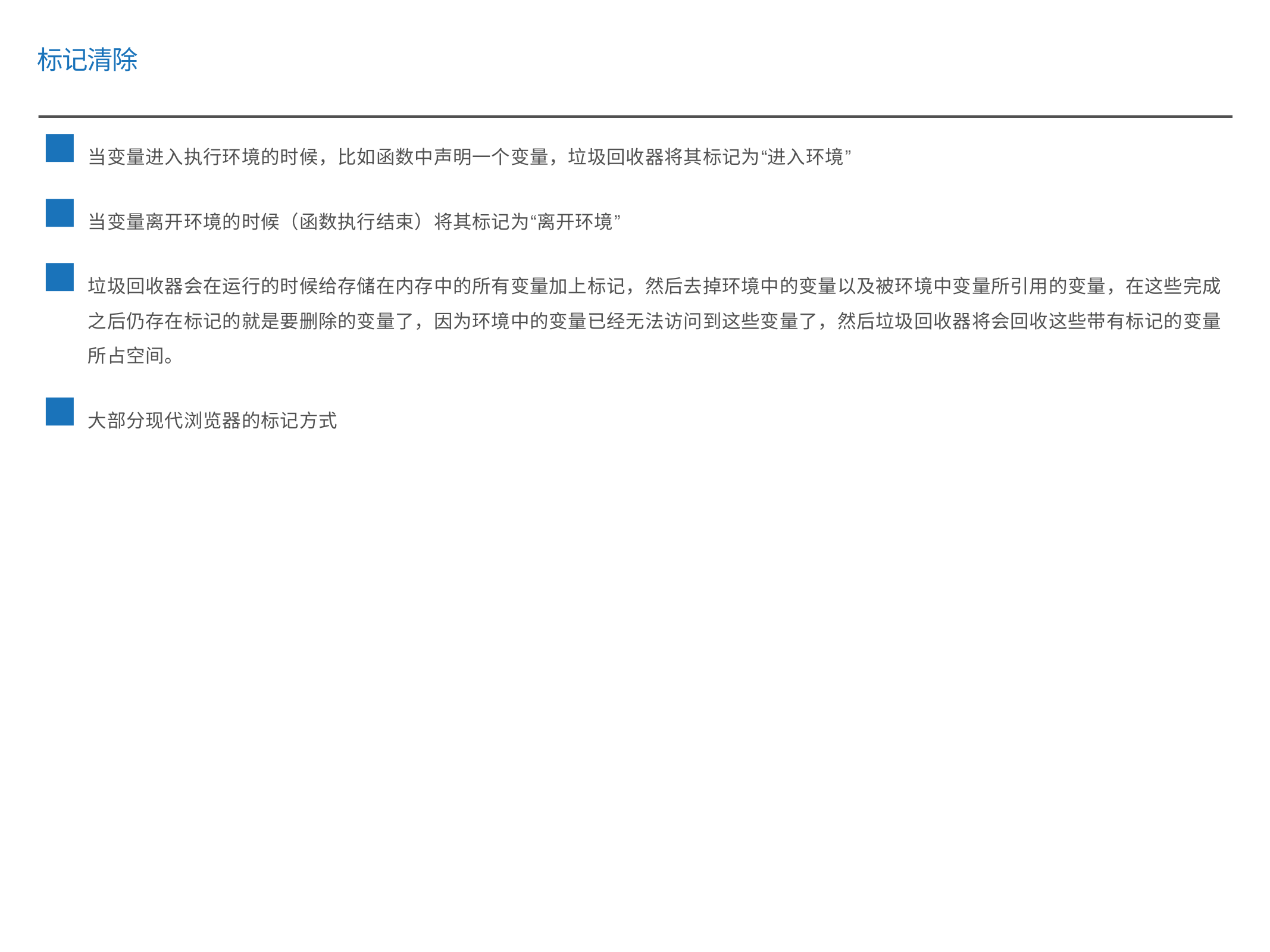

标记清除
当变量进入执行环境的时候，比如函数中声明一个变量，垃圾回收器将其标记为“进入环境”
当变量离开环境的时候（函数执行结束）将其标记为“离开环境”
垃圾回收器会在运行的时候给存储在内存中的所有变量加上标记，然后去掉环境中的变量以及被环境中变量所引用的变量，在这些完成之后仍存在标记的就是要删除的变量了，因为环境中的变量已经无法访问到这些变量了，然后垃圾回收器将会回收这些带有标记的变量所占空间。
大部分现代浏览器的标记方式